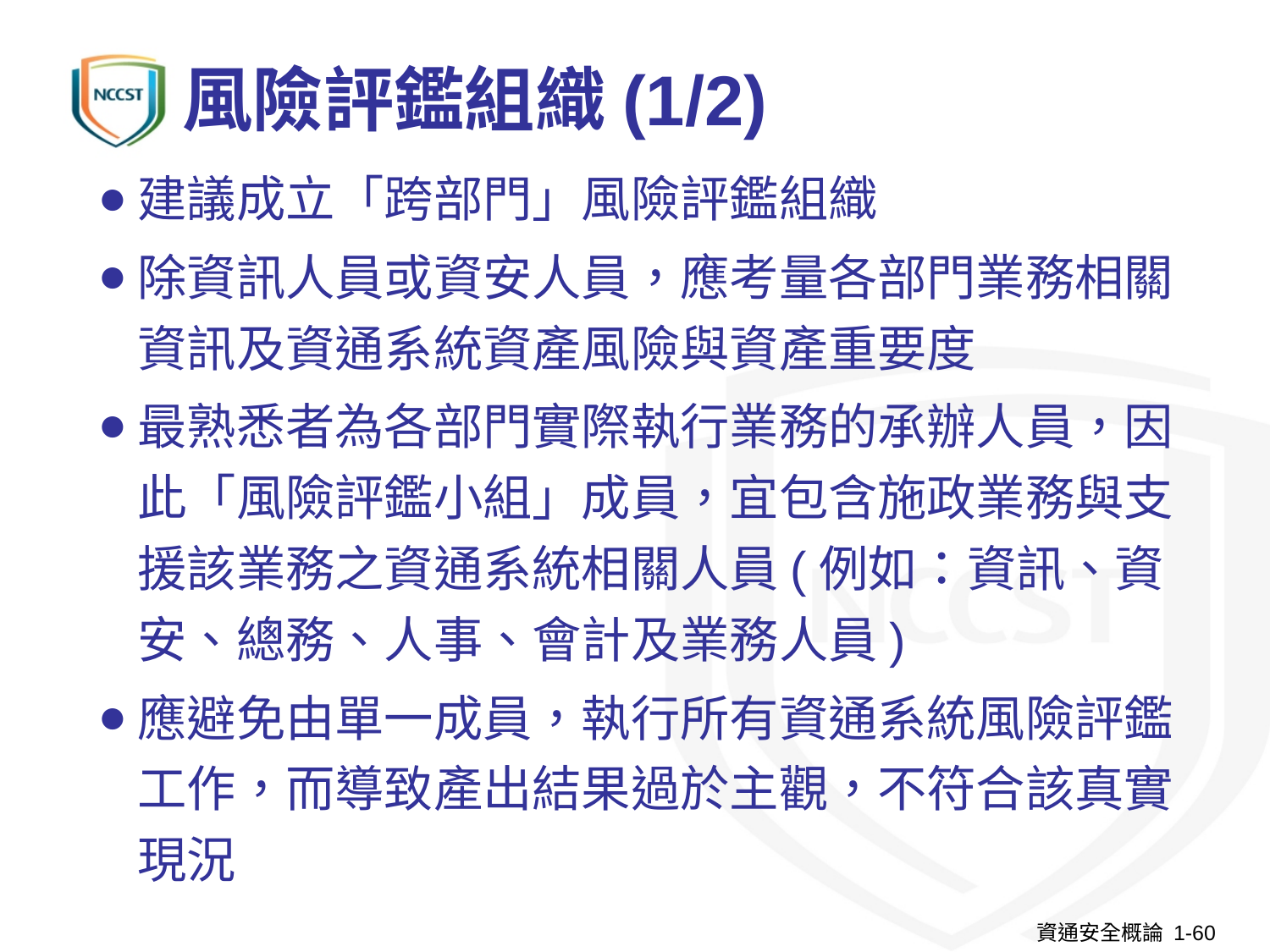

# 風險評鑑組織(1/2)
建議成立「跨部門」風險評鑑組織
除資訊人員或資安人員，應考量各部門業務相關資訊及資通系統資產風險與資產重要度
最熟悉者為各部門實際執行業務的承辦人員，因此「風險評鑑小組」成員，宜包含施政業務與支援該業務之資通系統相關人員(例如：資訊、資安、總務、人事、會計及業務人員)
應避免由單一成員，執行所有資通系統風險評鑑工作，而導致產出結果過於主觀，不符合該真實現況